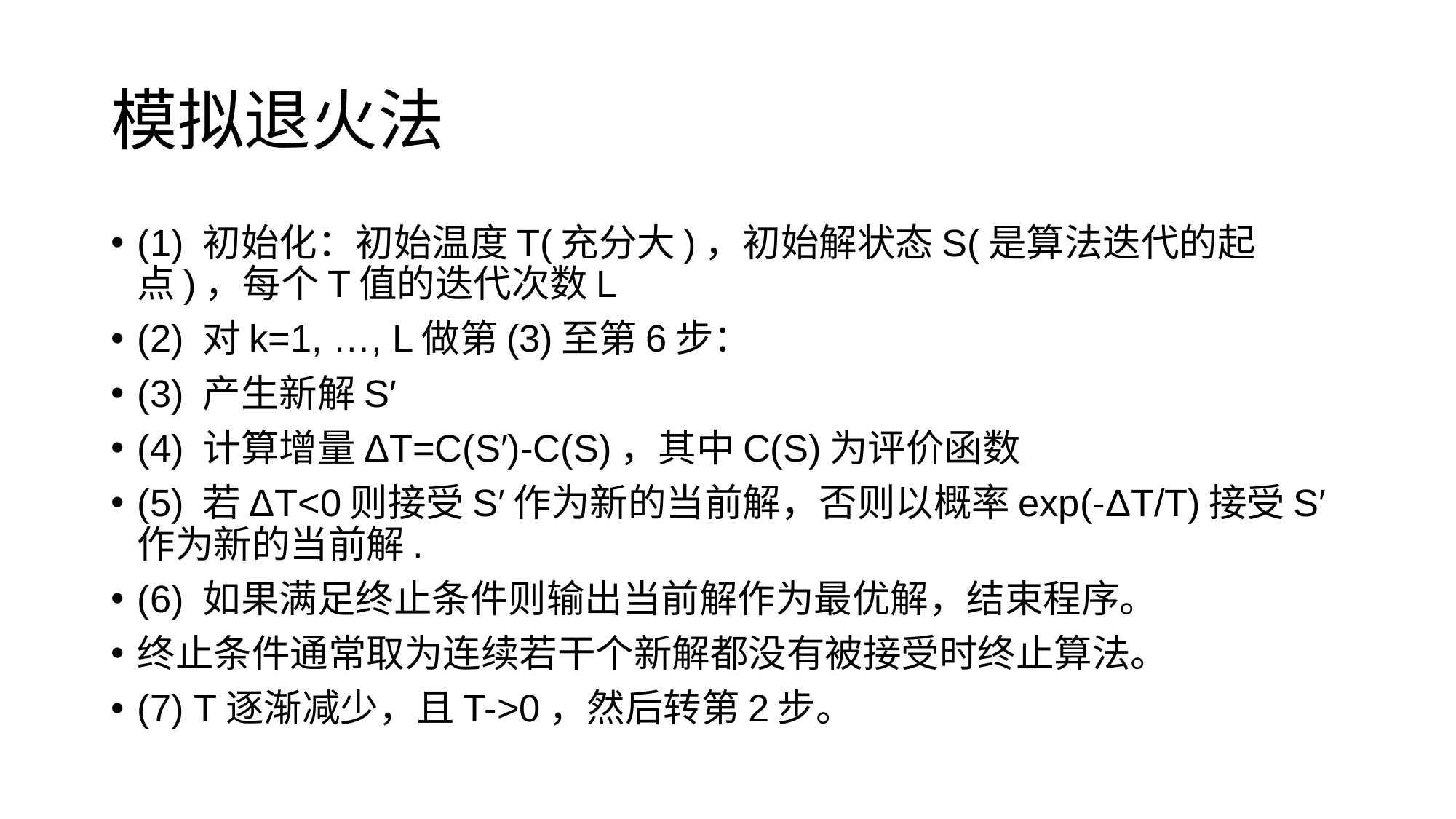

# 模拟退火法
(1) 初始化：初始温度T(充分大)，初始解状态S(是算法迭代的起点)，每个T值的迭代次数L
(2) 对k=1, …, L做第(3)至第6步：
(3) 产生新解S′
(4) 计算增量ΔT=C(S′)-C(S)，其中C(S)为评价函数
(5) 若ΔT<0则接受S′作为新的当前解，否则以概率exp(-ΔT/T)接受S′作为新的当前解.
(6) 如果满足终止条件则输出当前解作为最优解，结束程序。
终止条件通常取为连续若干个新解都没有被接受时终止算法。
(7) T逐渐减少，且T->0，然后转第2步。